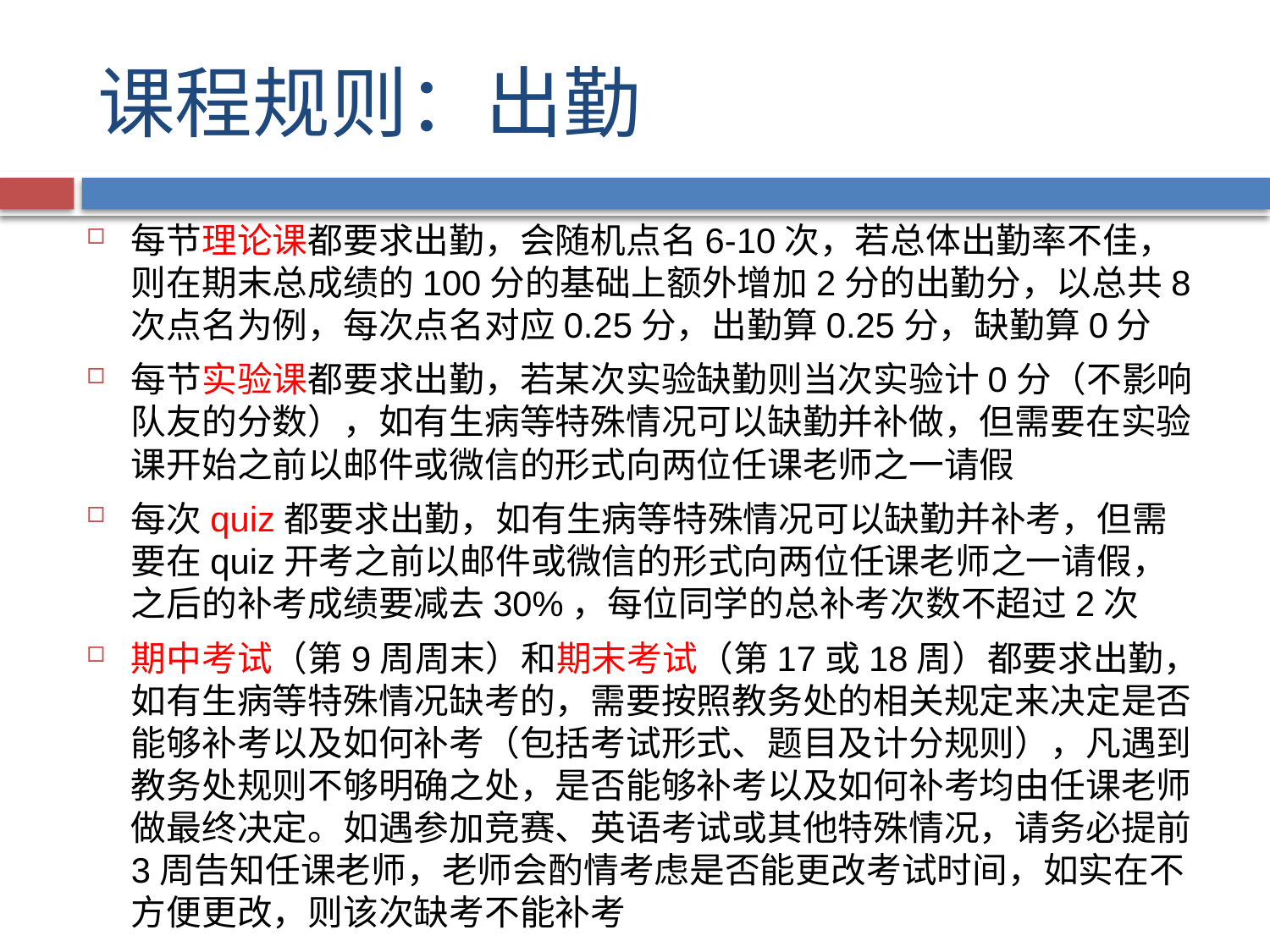

# 课程规则：出勤
每节理论课都要求出勤，会随机点名6-10次，若总体出勤率不佳，则在期末总成绩的100分的基础上额外增加2分的出勤分，以总共8次点名为例，每次点名对应0.25分，出勤算0.25分，缺勤算0分
每节实验课都要求出勤，若某次实验缺勤则当次实验计0分（不影响队友的分数），如有生病等特殊情况可以缺勤并补做，但需要在实验课开始之前以邮件或微信的形式向两位任课老师之一请假
每次quiz都要求出勤，如有生病等特殊情况可以缺勤并补考，但需要在quiz开考之前以邮件或微信的形式向两位任课老师之一请假，之后的补考成绩要减去30%，每位同学的总补考次数不超过2次
期中考试（第9周周末）和期末考试（第17或18周）都要求出勤，如有生病等特殊情况缺考的，需要按照教务处的相关规定来决定是否能够补考以及如何补考（包括考试形式、题目及计分规则），凡遇到教务处规则不够明确之处，是否能够补考以及如何补考均由任课老师做最终决定。如遇参加竞赛、英语考试或其他特殊情况，请务必提前3周告知任课老师，老师会酌情考虑是否能更改考试时间，如实在不方便更改，则该次缺考不能补考